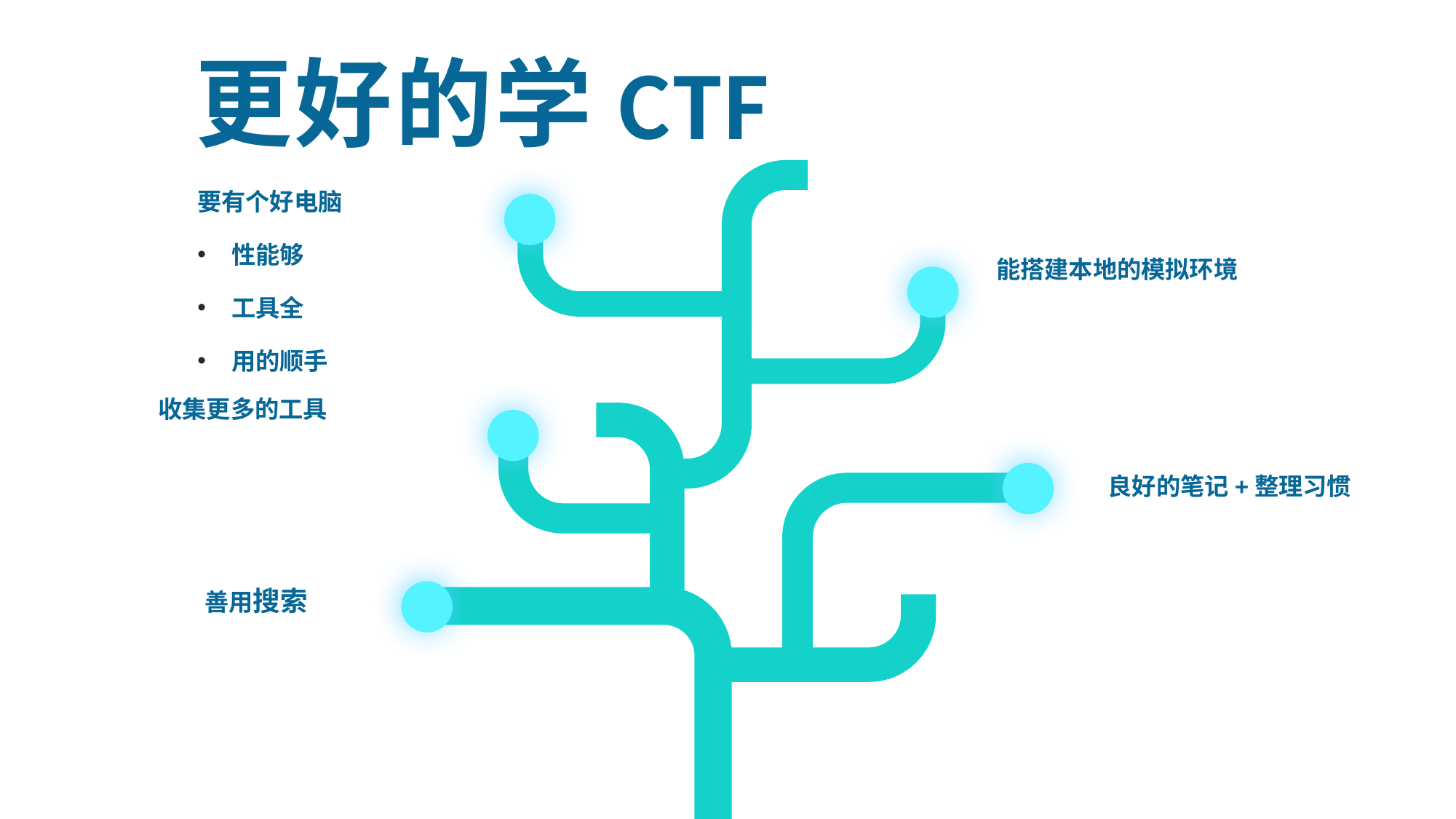

更好的学CTF

要有个好电脑
性能够
工具全
用的顺手

能搭建本地的模拟环境

收集更多的工具

良好的笔记+整理习惯

善用搜索